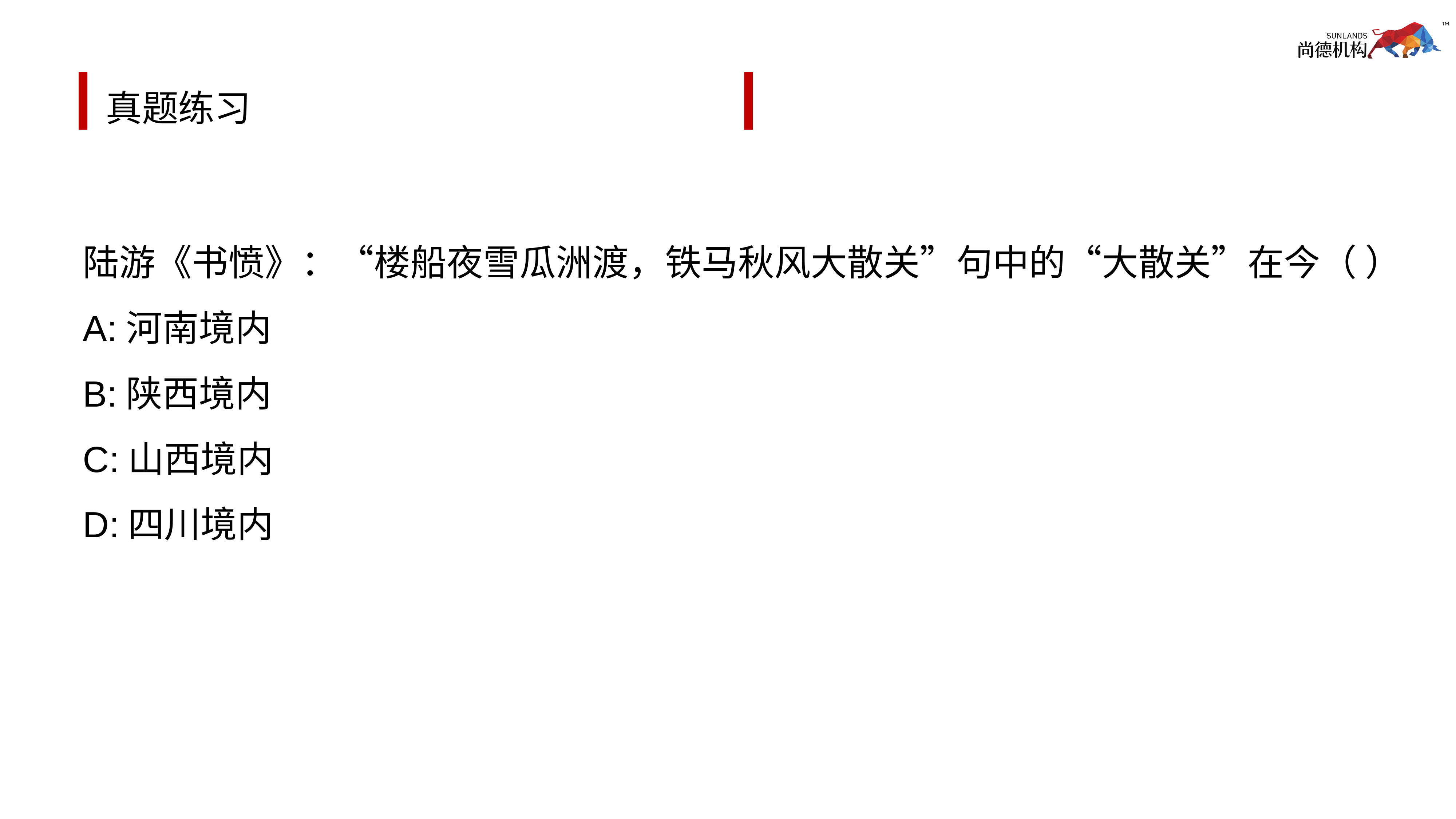

# 真题练习
陆游《书愤》：“楼船夜雪瓜洲渡，铁马秋风大散关”句中的“大散关”在今（ ）
A:河南境内
B:陕西境内
C:山西境内
D:四川境内